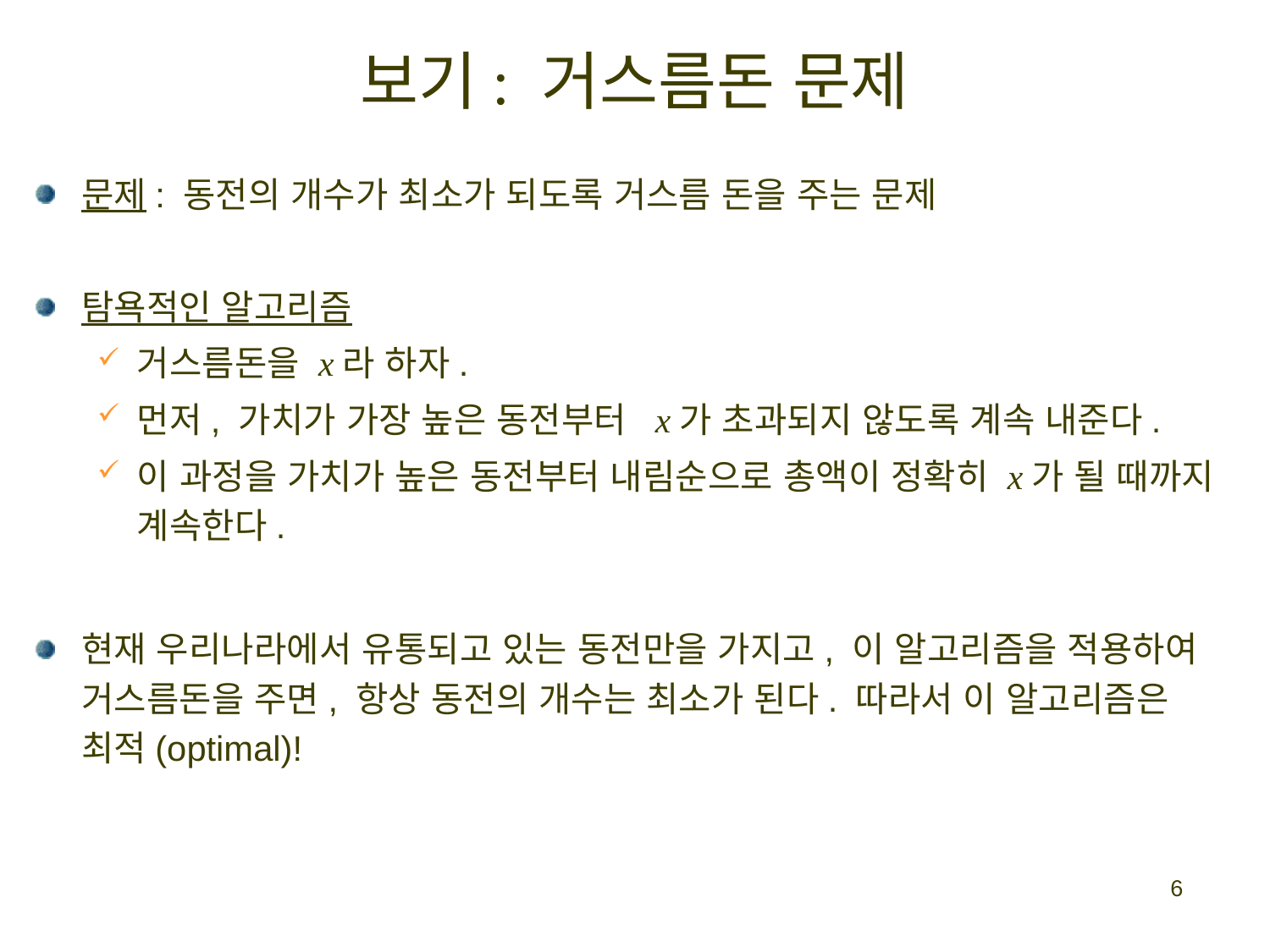

# 보기: 거스름돈 문제
문제: 동전의 개수가 최소가 되도록 거스름 돈을 주는 문제

탐욕적인 알고리즘
거스름돈을 x라 하자.
먼저, 가치가 가장 높은 동전부터  x가 초과되지 않도록 계속 내준다.
이 과정을 가치가 높은 동전부터 내림순으로 총액이 정확히 x가 될 때까지 계속한다.

현재 우리나라에서 유통되고 있는 동전만을 가지고, 이 알고리즘을 적용하여 거스름돈을 주면, 항상 동전의 개수는 최소가 된다. 따라서 이 알고리즘은 최적(optimal)!
6